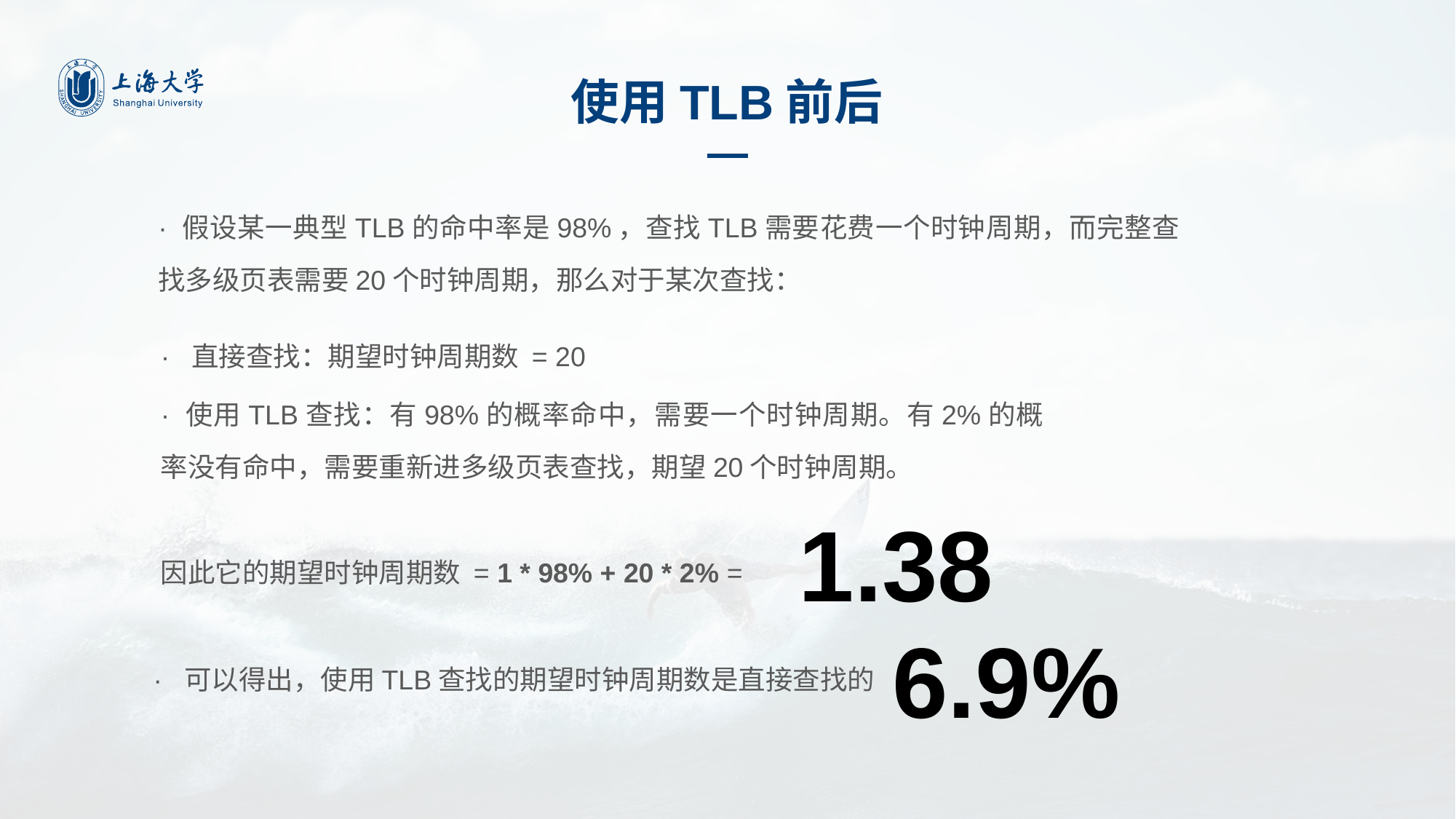

使用TLB前后

· 假设某一典型TLB的命中率是98%，查找TLB需要花费一个时钟周期，而完整查找多级页表需要20个时钟周期，那么对于某次查找：

·  直接查找：期望时钟周期数 = 20

· 使用TLB查找：有98%的概率命中，需要一个时钟周期。有2%的概率没有命中，需要重新进多级页表查找，期望20个时钟周期。

因此它的期望时钟周期数 = 1 * 98% + 20 * 2% =

1.38
6.9%
·  可以得出，使用TLB查找的期望时钟周期数是直接查找的